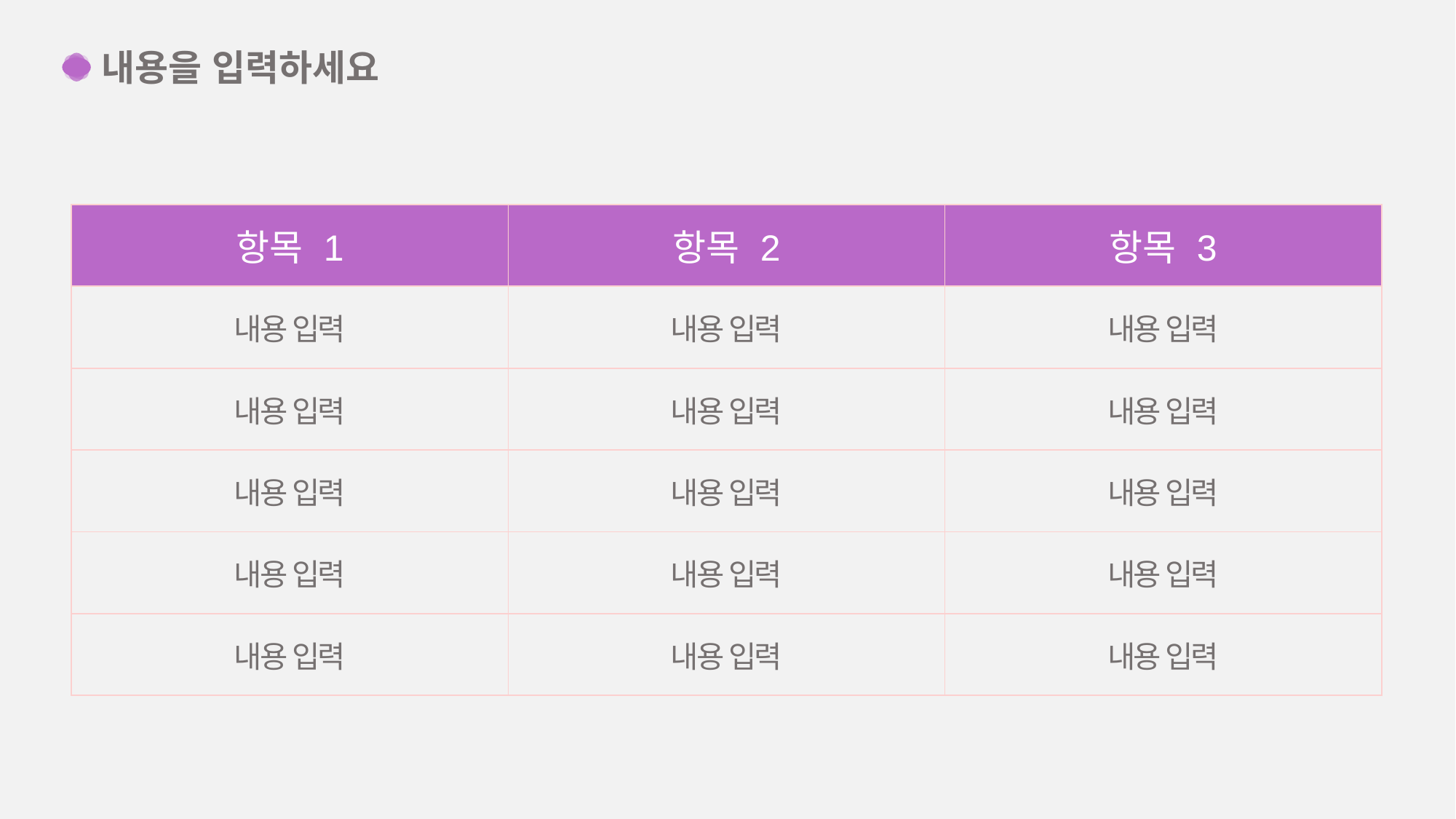

내용을 입력하세요

| 항목 1 | 항목 2 | 항목 3 |
| --- | --- | --- |
| 내용 입력 | 내용 입력 | 내용 입력 |
| 내용 입력 | 내용 입력 | 내용 입력 |
| 내용 입력 | 내용 입력 | 내용 입력 |
| 내용 입력 | 내용 입력 | 내용 입력 |
| 내용 입력 | 내용 입력 | 내용 입력 |